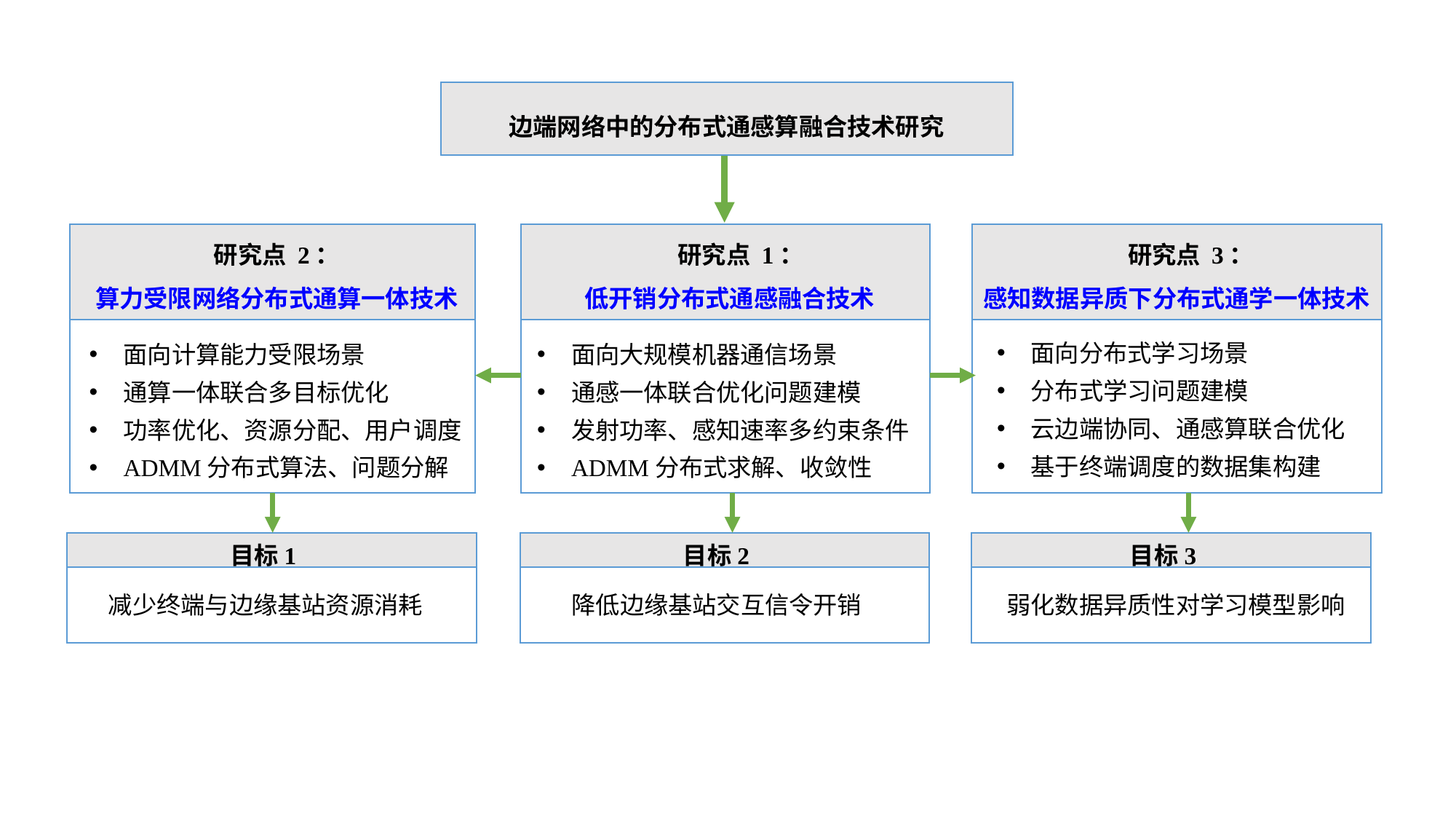

边端网络中的分布式通感算融合技术研究
研究点 2：
算力受限网络分布式通算一体技术

面向计算能力受限场景
通算一体联合多目标优化
功率优化、资源分配、用户调度
ADMM分布式算法、问题分解
   研究点 1：
低开销分布式通感融合技术

面向大规模机器通信场景
通感一体联合优化问题建模
发射功率、感知速率多约束条件
ADMM分布式求解、收敛性
    研究点 3：
感知数据异质下分布式通学一体技术

面向分布式学习场景
分布式学习问题建模
云边端协同、通感算联合优化
基于终端调度的数据集构建
目标1

目标2

目标3

弱化数据异质性对学习模型影响
减少终端与边缘基站资源消耗
降低边缘基站交互信令开销